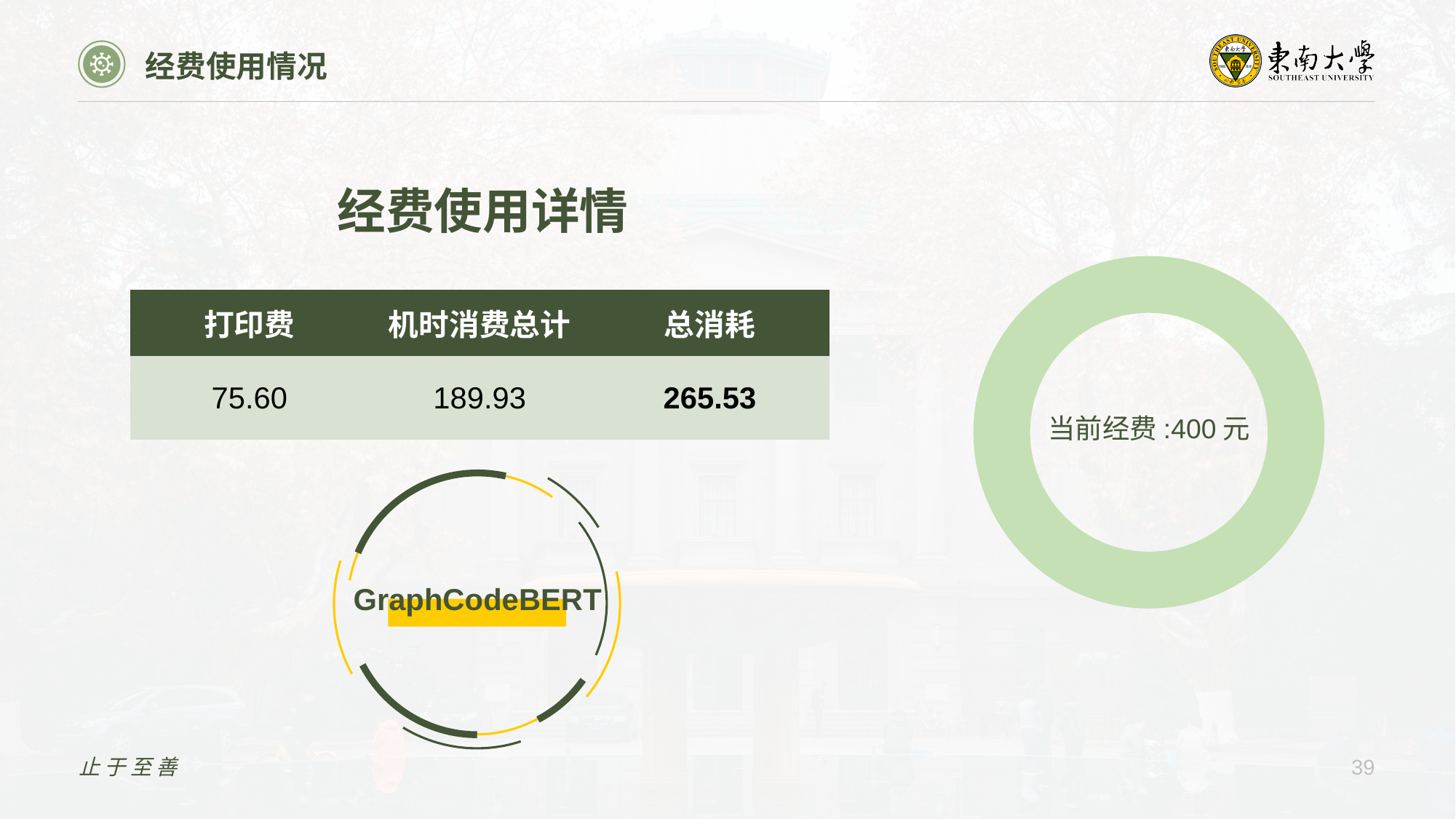

经费使用情况
经费使用详情

| 打印费 |
| --- |
| 75.60 |
| 机时消费总计 |
| --- |
| 189.93 |
| 总消耗 |
| --- |
| 265.53 |
当前经费:400元

GraphCodeBERT

止于至善
39